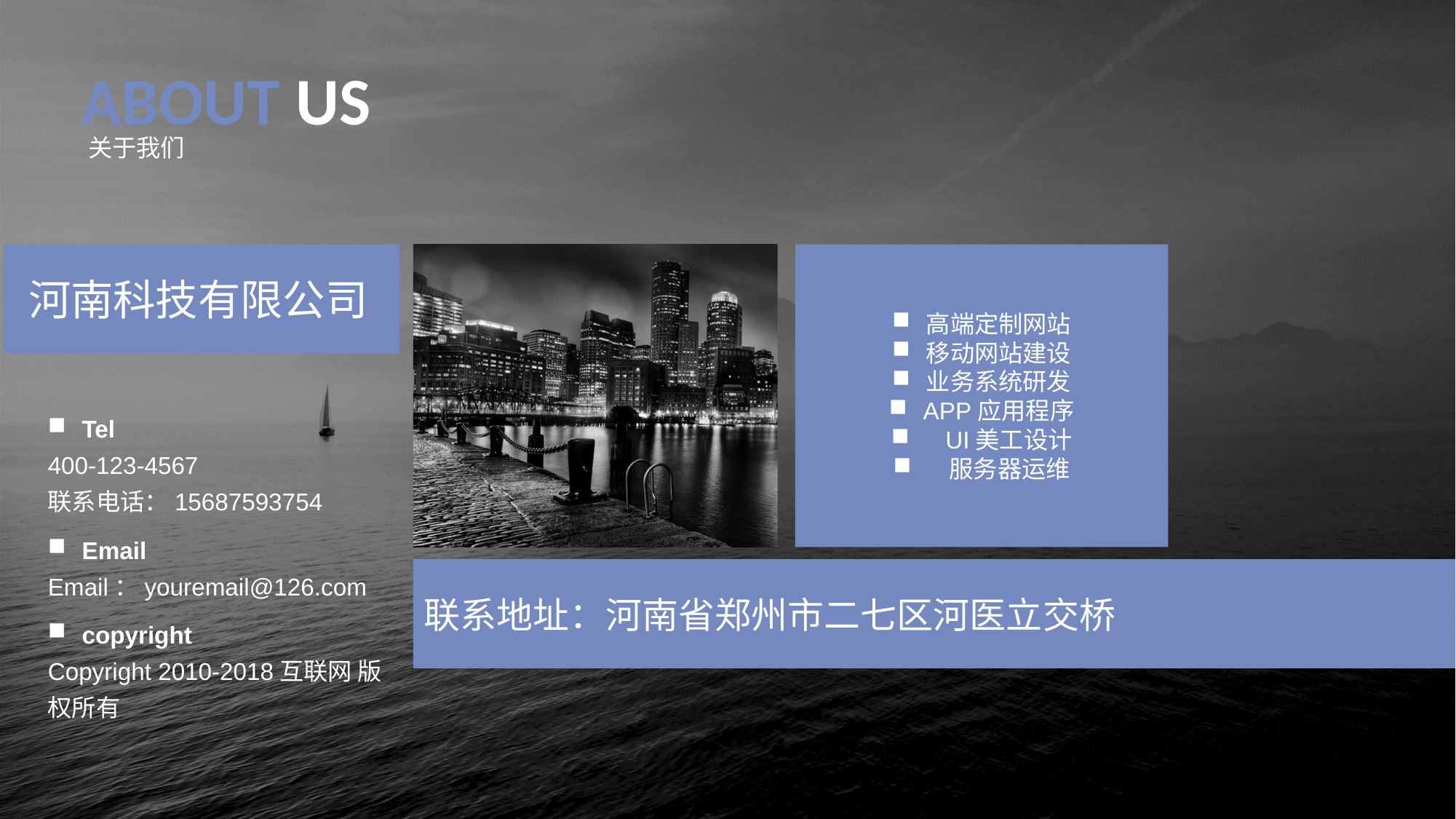

ABOUT US
关于我们

高端定制网站
移动网站建设
业务系统研发
APP应用程序
   UI美工设计
   服务器运维

河南科技有限公司
Tel
400-123-4567
联系电话：15687593754
Email
Email：youremail@126.com
联系地址：河南省郑州市二七区河医立交桥
copyright
Copyright 2010-2018互联网 版权所有